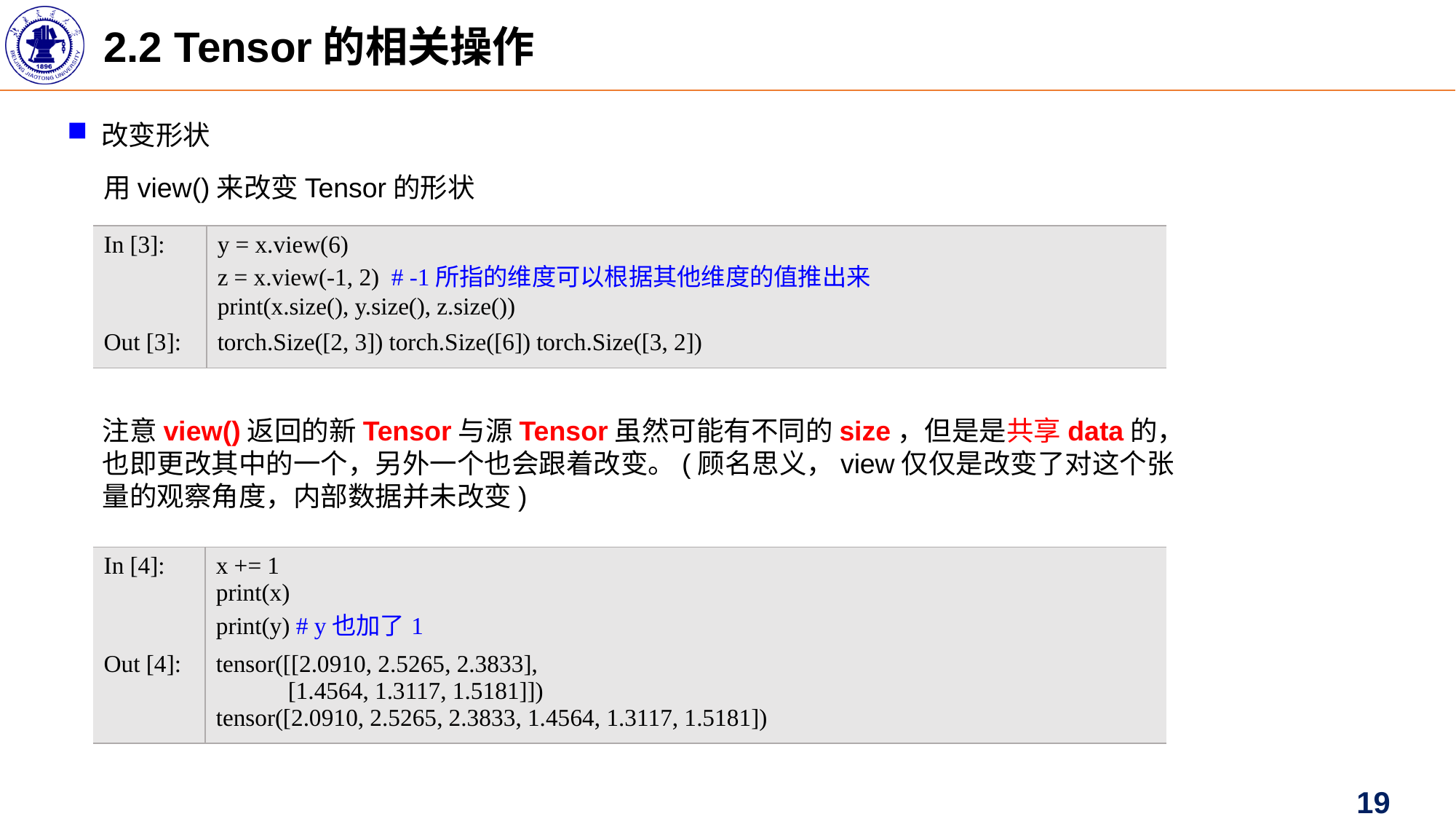

2.2 Tensor的相关操作
改变形状
用view()来改变Tensor的形状
| In [3]: | y = x.view(6) z = x.view(-1, 2) # -1所指的维度可以根据其他维度的值推出来 print(x.size(), y.size(), z.size()) |
| --- | --- |
| Out [3]: | torch.Size([2, 3]) torch.Size([6]) torch.Size([3, 2]) |
注意view()返回的新Tensor与源Tensor虽然可能有不同的size，但是是共享data的，也即更改其中的一个，另外一个也会跟着改变。(顾名思义，view仅仅是改变了对这个张量的观察角度，内部数据并未改变)
| In [4]: | x += 1 print(x) print(y) # y也加了1 |
| --- | --- |
| Out [4]: | tensor([[2.0910, 2.5265, 2.3833], [1.4564, 1.3117, 1.5181]]) tensor([2.0910, 2.5265, 2.3833, 1.4564, 1.3117, 1.5181]) |